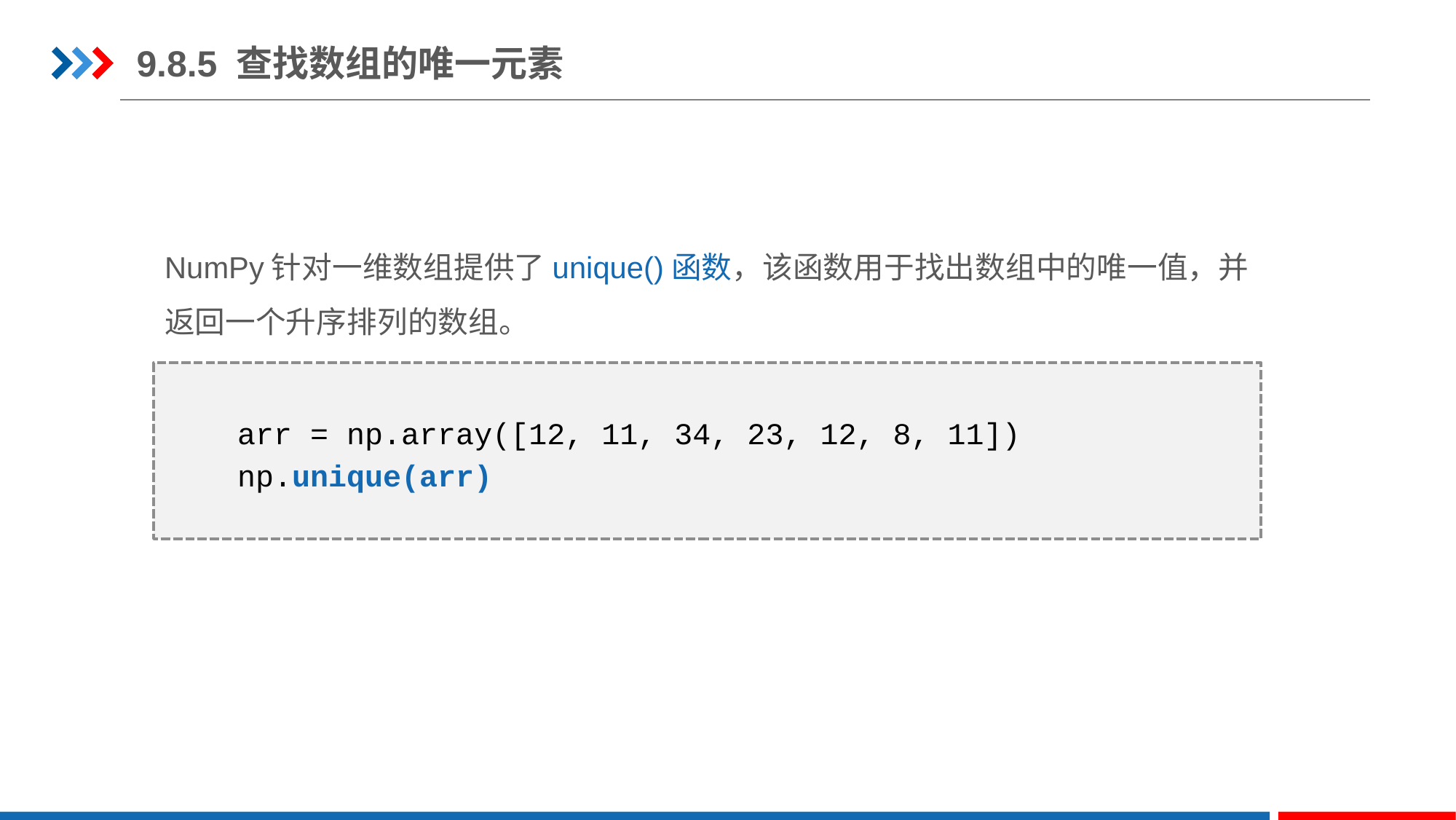

9.8.5 查找数组的唯一元素
NumPy针对一维数组提供了unique()函数，该函数用于找出数组中的唯一值，并返回一个升序排列的数组。

arr = np.array([12, 11, 34, 23, 12, 8, 11])
np.unique(arr)